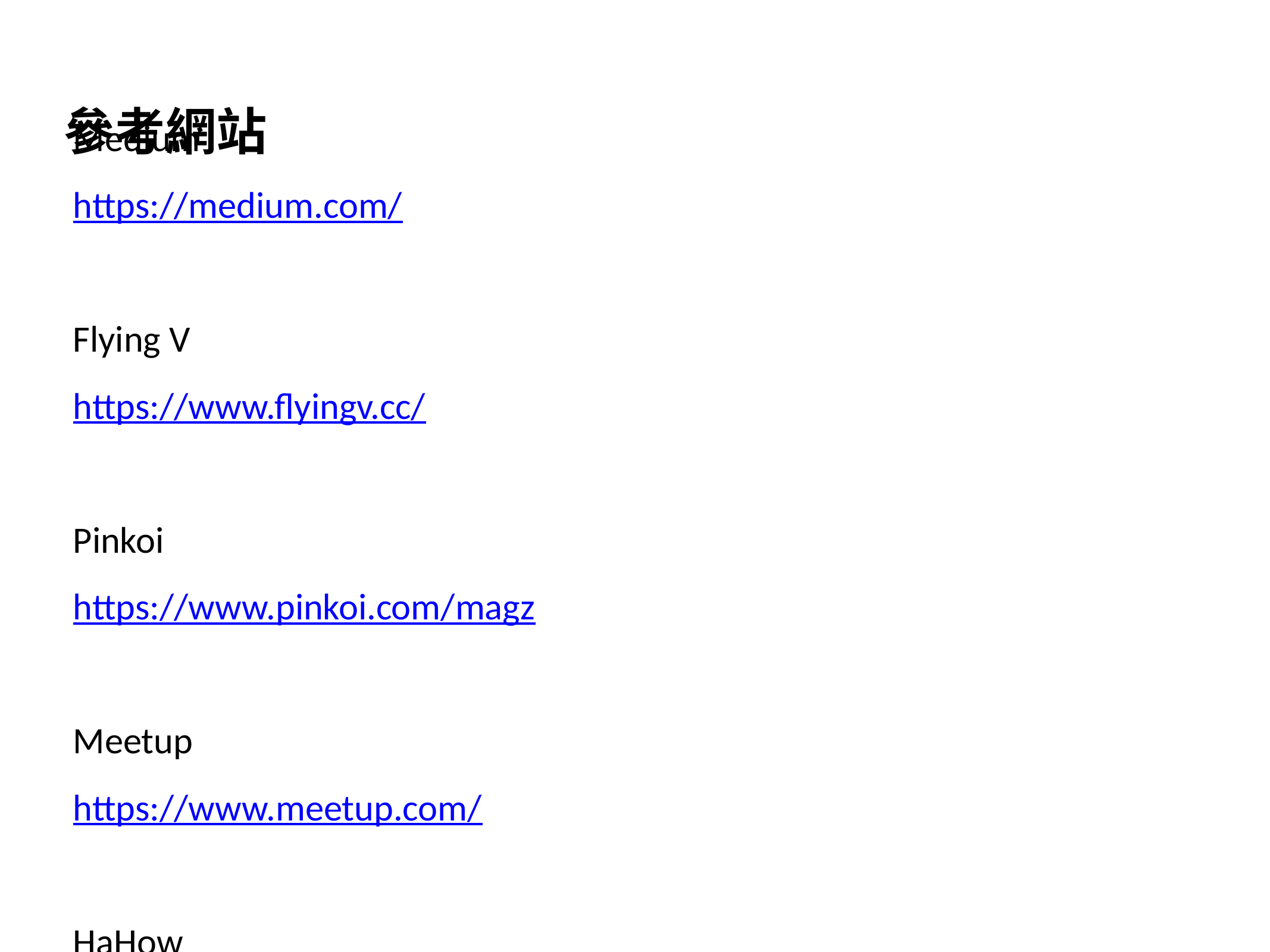

參考網站
Medium
https://medium.com/

Flying V
https://www.flyingv.cc/

Pinkoi
https://www.pinkoi.com/magz

Meetup
https://www.meetup.com/

HaHow
https://hahow.in/